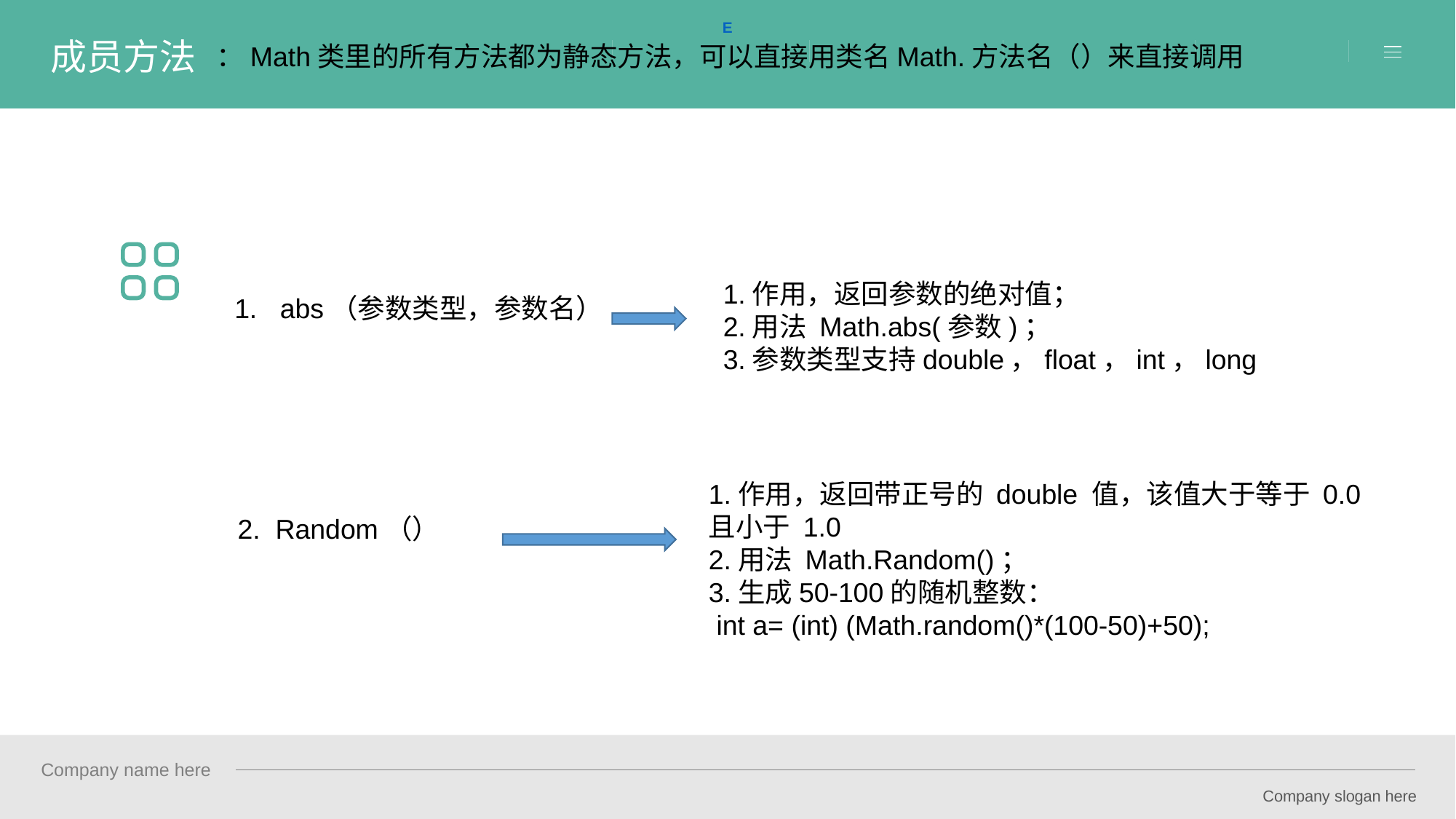

E
成员方法
：Math类里的所有方法都为静态方法，可以直接用类名Math.方法名（）来直接调用

1.作用，返回参数的绝对值；
2.用法 Math.abs(参数)；
3.参数类型支持double，float，int，long
1.   abs（参数类型，参数名）

1.作用，返回带正号的 double 值，该值大于等于 0.0
且小于 1.0
2.用法 Math.Random()；
3.生成50-100的随机整数：
 int a= (int) (Math.random()*(100-50)+50);
2.  Random（）

Company name here
Company slogan here